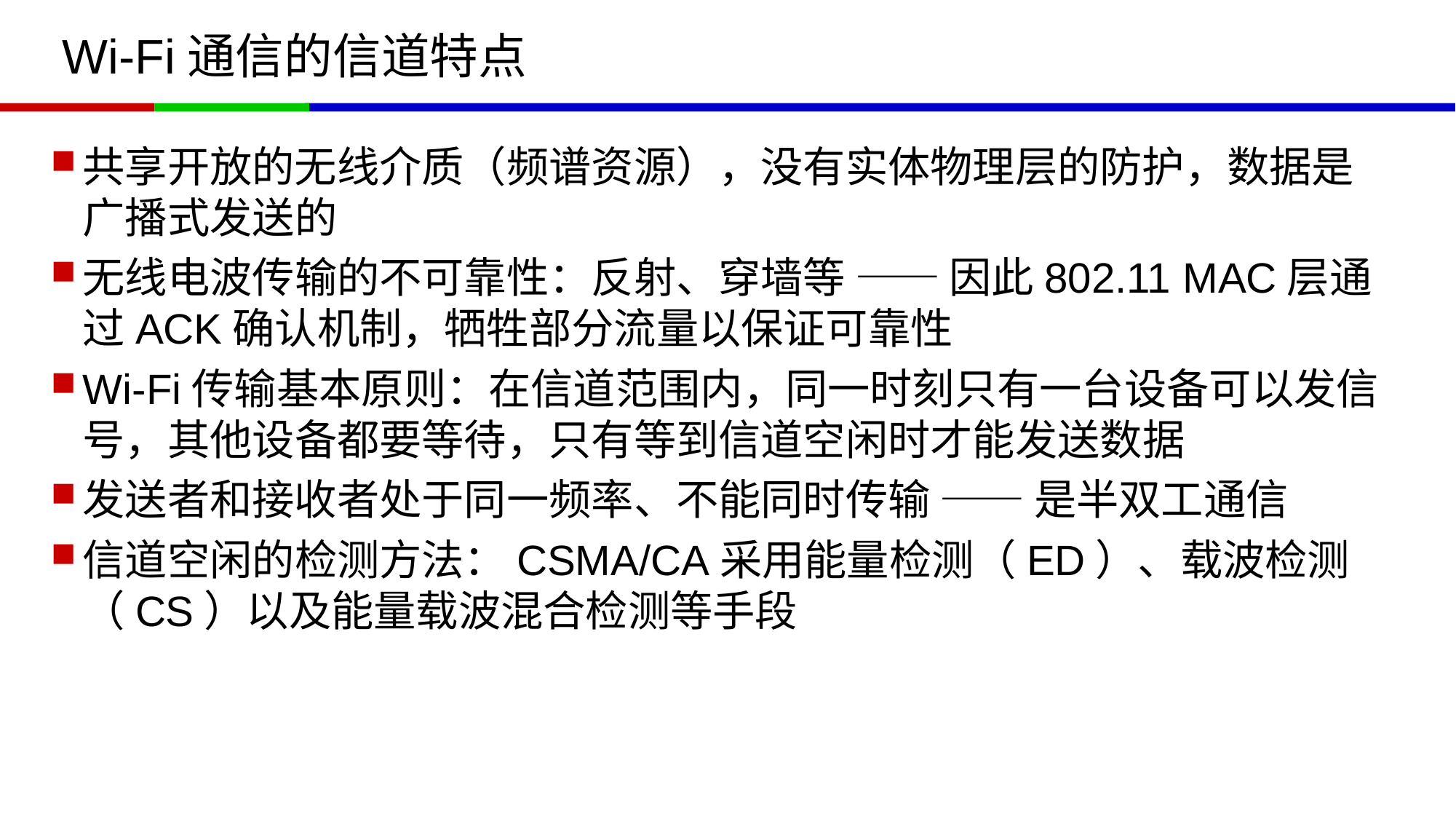

# Wi-Fi通信的信道特点
共享开放的无线介质（频谱资源），没有实体物理层的防护，数据是广播式发送的
无线电波传输的不可靠性：反射、穿墙等 —— 因此802.11 MAC层通过ACK确认机制，牺牲部分流量以保证可靠性
Wi-Fi传输基本原则：在信道范围内，同一时刻只有一台设备可以发信号，其他设备都要等待，只有等到信道空闲时才能发送数据
发送者和接收者处于同一频率、不能同时传输 —— 是半双工通信
信道空闲的检测方法：CSMA/CA采用能量检测（ED）、载波检测（CS）以及能量载波混合检测等手段

174